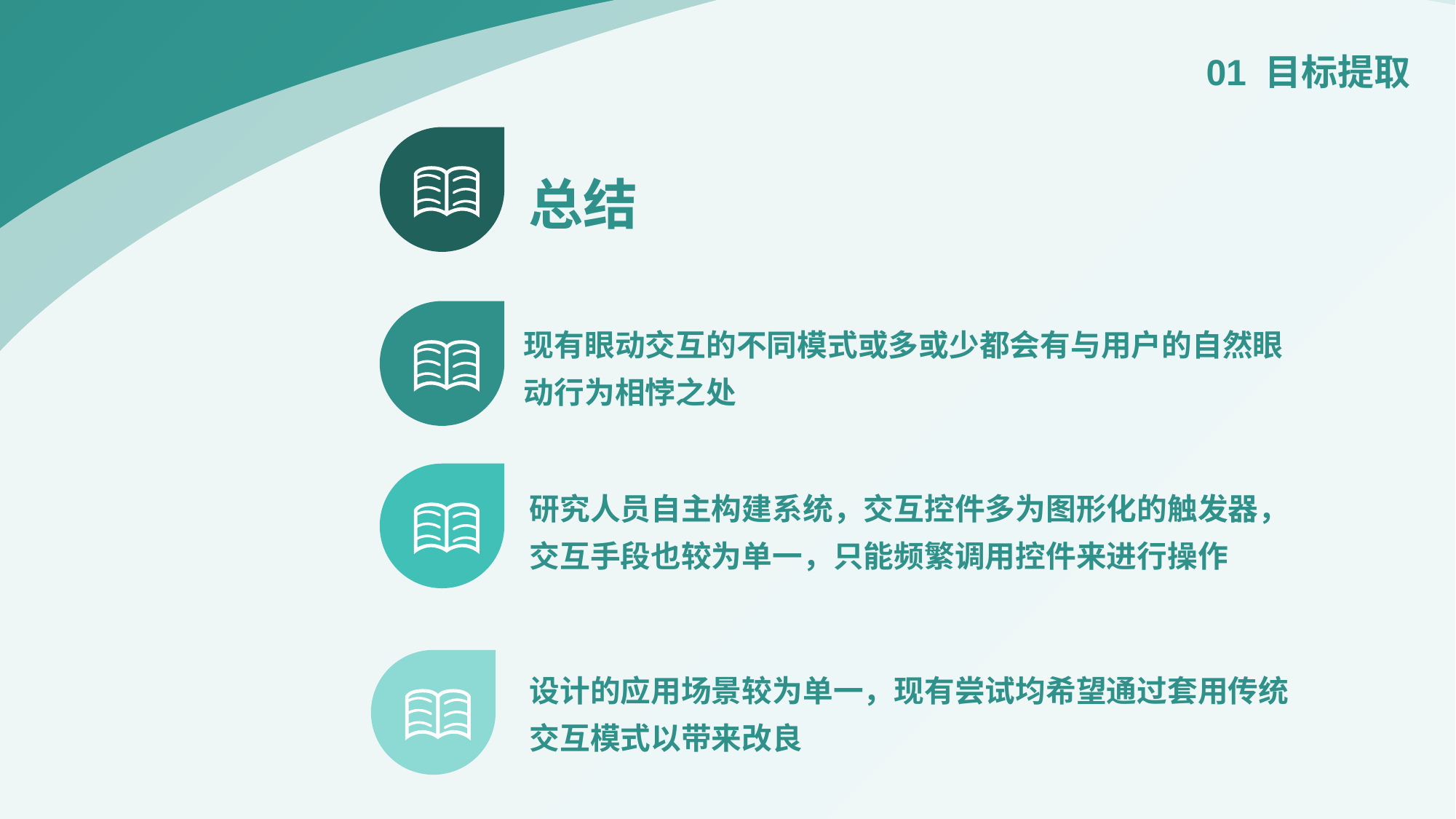

01 目标提取

总结

现有眼动交互的不同模式或多或少都会有与用户的自然眼动行为相悖之处

研究人员自主构建系统，交互控件多为图形化的触发器，交互手段也较为单一，只能频繁调用控件来进行操作

设计的应用场景较为单一，现有尝试均希望通过套用传统交互模式以带来改良